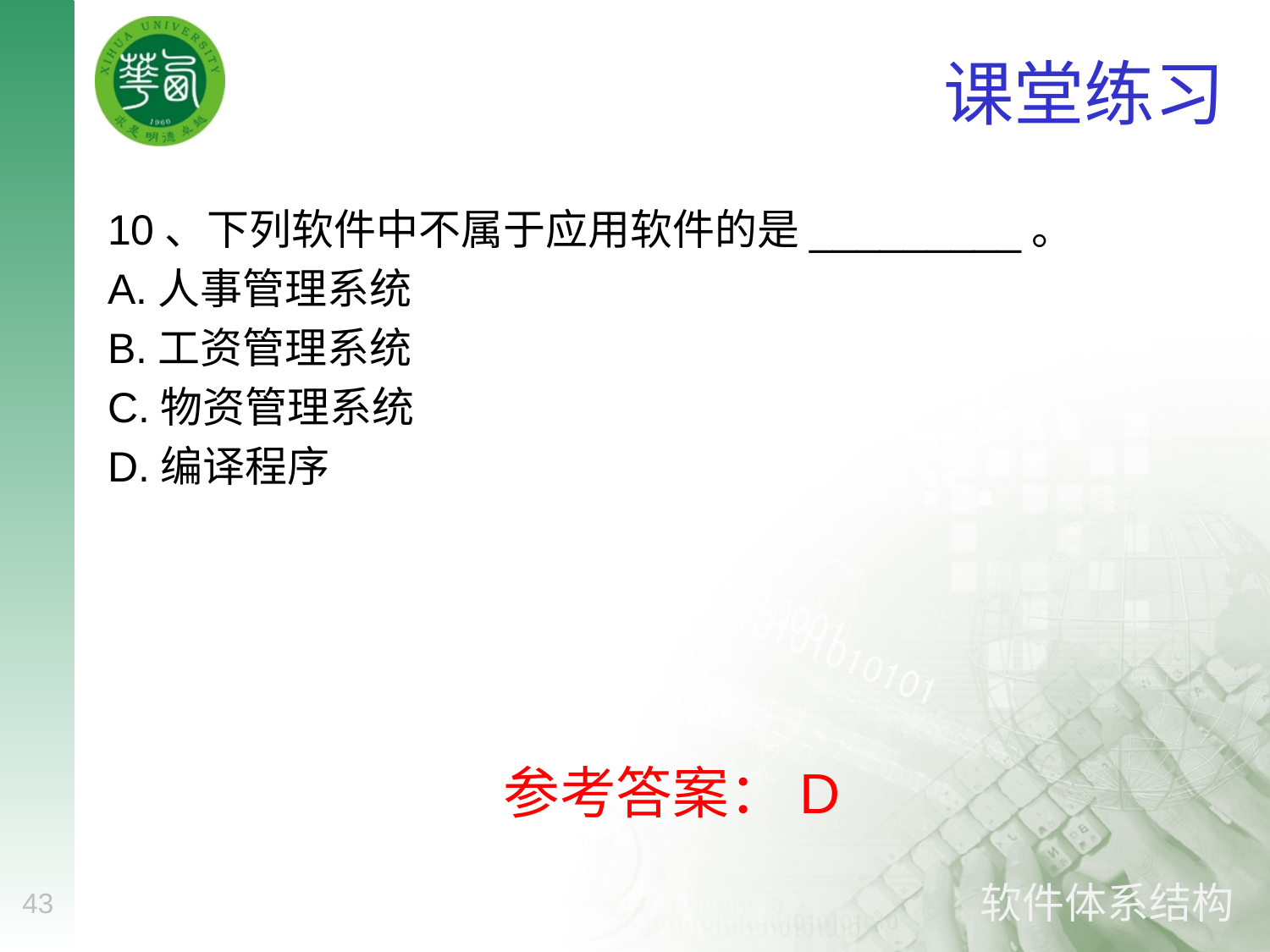

# 课堂练习
10、下列软件中不属于应用软件的是_________。
A.人事管理系统
B.工资管理系统
C.物资管理系统
D.编译程序
参考答案：D
43